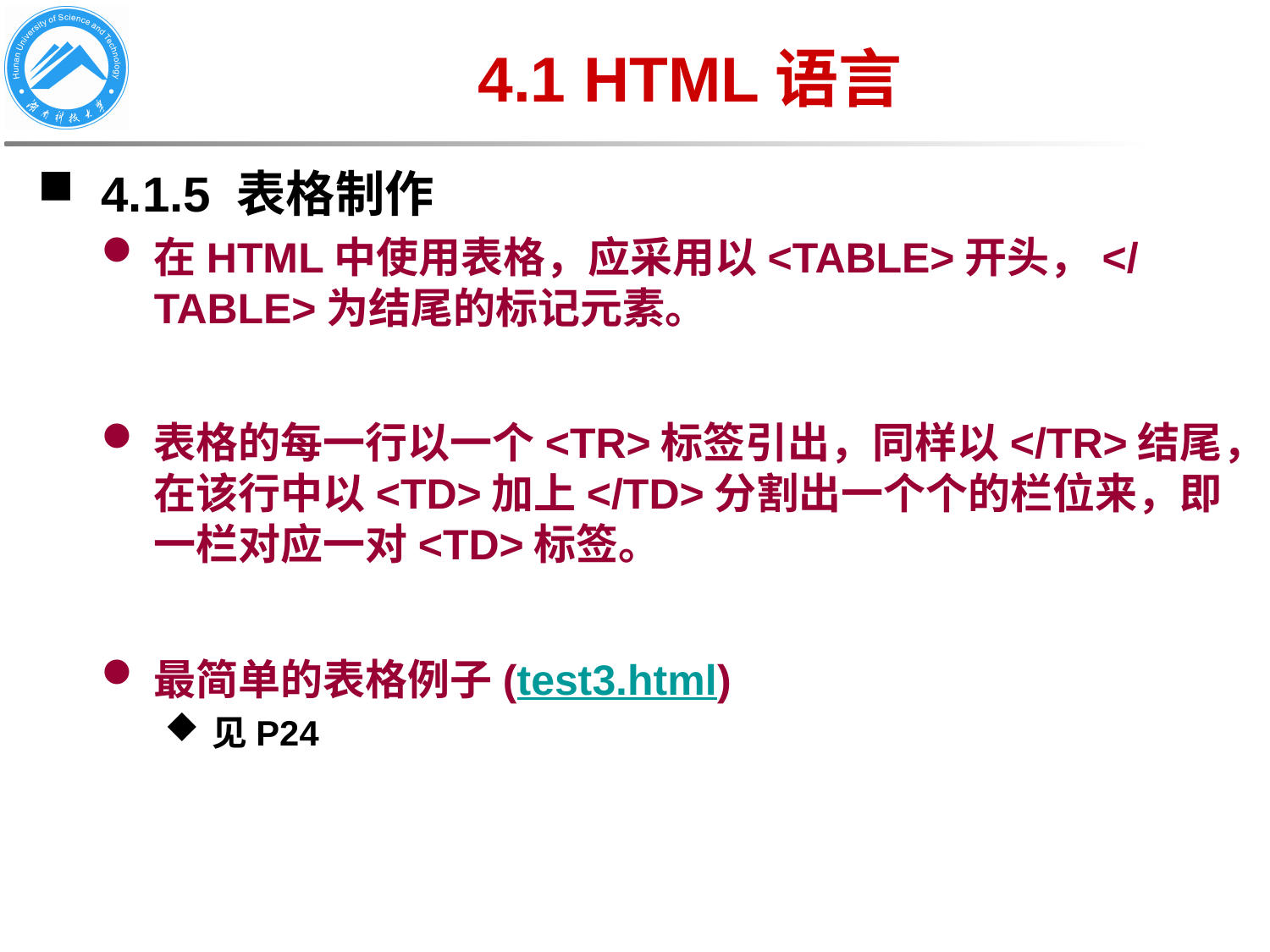

# 4.1 HTML语言
4.1.5 表格制作
在HTML中使用表格，应采用以<TABLE>开头，</TABLE>为结尾的标记元素。

表格的每一行以一个<TR>标签引出，同样以</TR>结尾，在该行中以<TD>加上</TD>分割出一个个的栏位来，即一栏对应一对<TD>标签。

最简单的表格例子(test3.html)
见P24